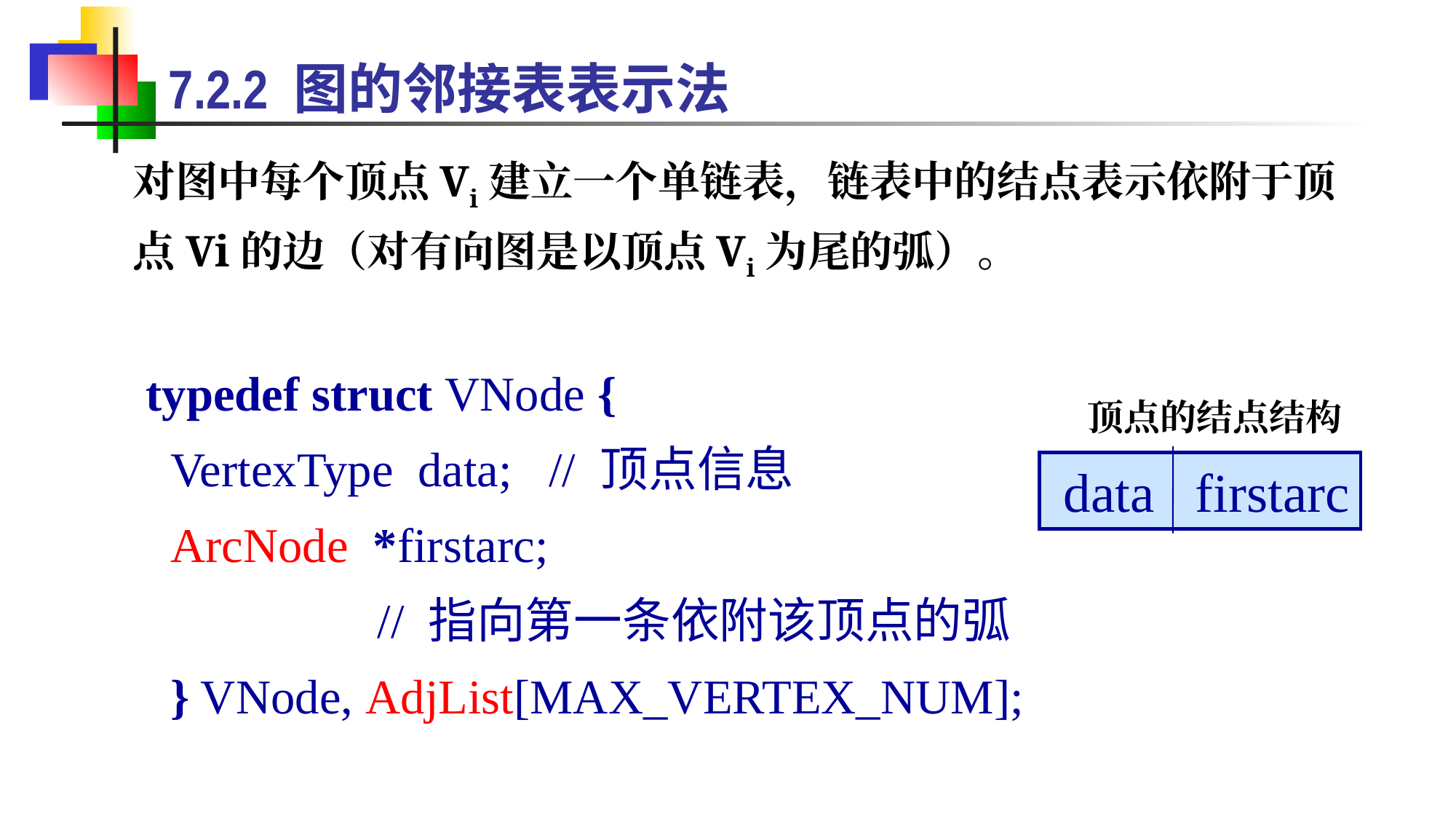

7.2.2 图的邻接表表示法
对图中每个顶点Vi建立一个单链表，链表中的结点表示依附于顶点Vi的边（对有向图是以顶点Vi为尾的弧）。
typedef struct VNode {
  VertexType  data;   // 顶点信息
  ArcNode  *firstarc;
                   // 指向第一条依附该顶点的弧
  } VNode, AdjList[MAX_VERTEX_NUM];
顶点的结点结构

 data   firstarc